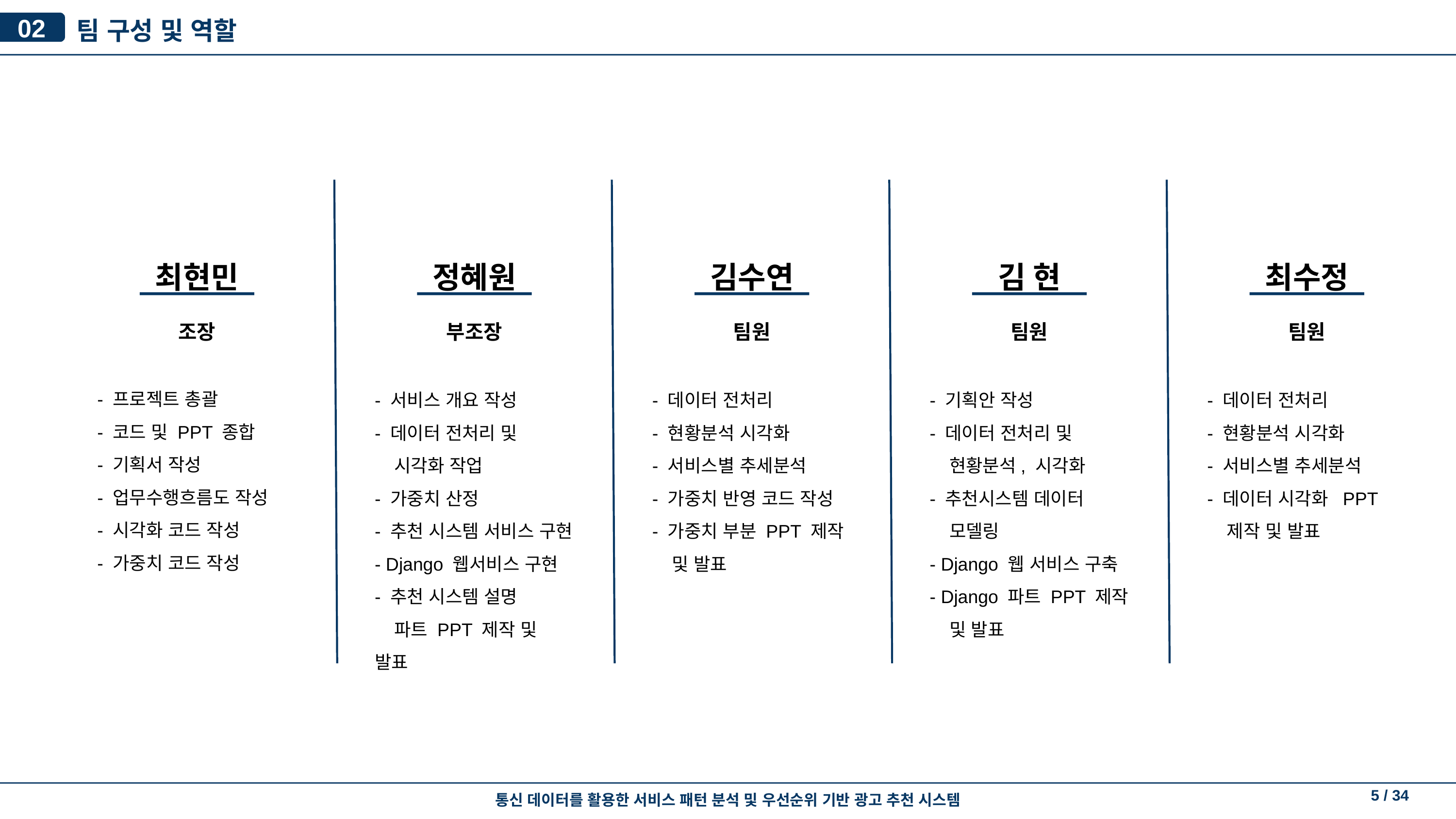

02
팀 구성 및 역할

최현민
정혜원
김수연
김 현
최수정

조장
부조장
팀원
팀원
팀원
- 프로젝트 총괄
- 코드 및 PPT 종합
- 기획서 작성
- 업무수행흐름도 작성
- 시각화 코드 작성
- 가중치 코드 작성
- 서비스 개요 작성
- 데이터 전처리 및
   시각화 작업
- 가중치 산정
- 추천 시스템 서비스 구현
- Django 웹서비스 구현
- 추천 시스템 설명
   파트 PPT 제작 및 발표
- 데이터 전처리
- 현황분석 시각화
- 서비스별 추세분석
- 가중치 반영 코드 작성
- 가중치 부분 PPT 제작
   및 발표
- 기획안 작성
- 데이터 전처리 및
   현황분석, 시각화
- 추천시스템 데이터
   모델링
- Django 웹 서비스 구축
- Django 파트 PPT 제작
   및 발표
- 데이터 전처리
- 현황분석 시각화
- 서비스별 추세분석
- 데이터 시각화  PPT
   제작 및 발표